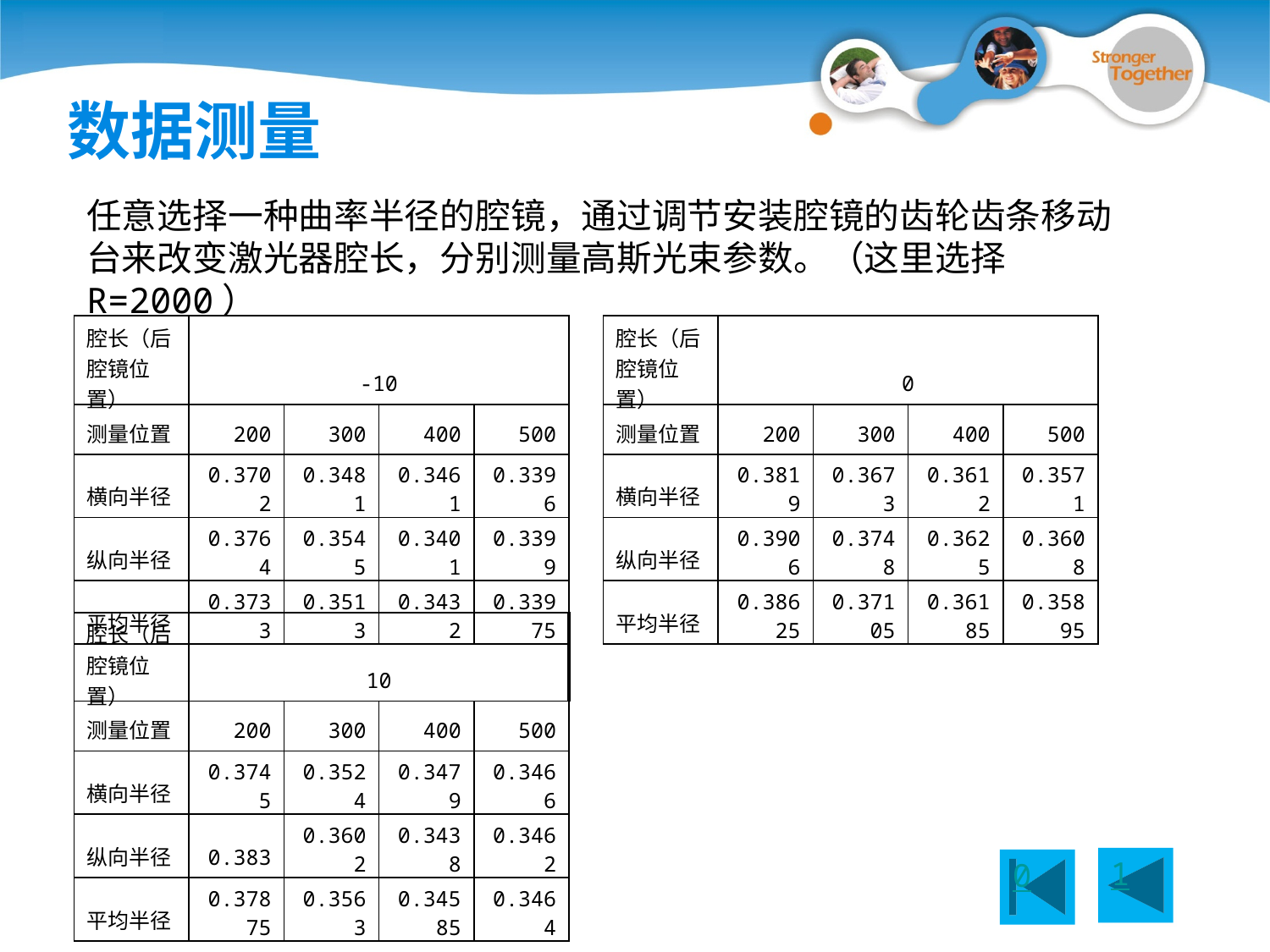

数据测量
任意选择一种曲率半径的腔镜，通过调节安装腔镜的齿轮齿条移动台来改变激光器腔长，分别测量高斯光束参数。（这里选择R=2000）
| 腔长（后腔镜位置） | -10 |  |  |  |
| --- | --- | --- | --- | --- |
| 测量位置 | 200 | 300 | 400 | 500 |
| 横向半径 | 0.3702 | 0.3481 | 0.3461 | 0.3396 |
| 纵向半径 | 0.3764 | 0.3545 | 0.3401 | 0.3399 |
| 平均半径 | 0.3733 | 0.3513 | 0.3432 | 0.33975 |
| 腔长（后腔镜位置） | 0 |  |  |  |
| --- | --- | --- | --- | --- |
| 测量位置 | 200 | 300 | 400 | 500 |
| 横向半径 | 0.3819 | 0.3673 | 0.3612 | 0.3571 |
| 纵向半径 | 0.3906 | 0.3748 | 0.3625 | 0.3608 |
| 平均半径 | 0.38625 | 0.37105 | 0.36185 | 0.35895 |
| 腔长（后腔镜位置） | 10 |  |  |  |
| --- | --- | --- | --- | --- |
| 测量位置 | 200 | 300 | 400 | 500 |
| 横向半径 | 0.3745 | 0.3524 | 0.3479 | 0.3466 |
| 纵向半径 | 0.383 | 0.3602 | 0.3438 | 0.3462 |
| 平均半径 | 0.37875 | 0.3563 | 0.34585 | 0.3464 |
1
0